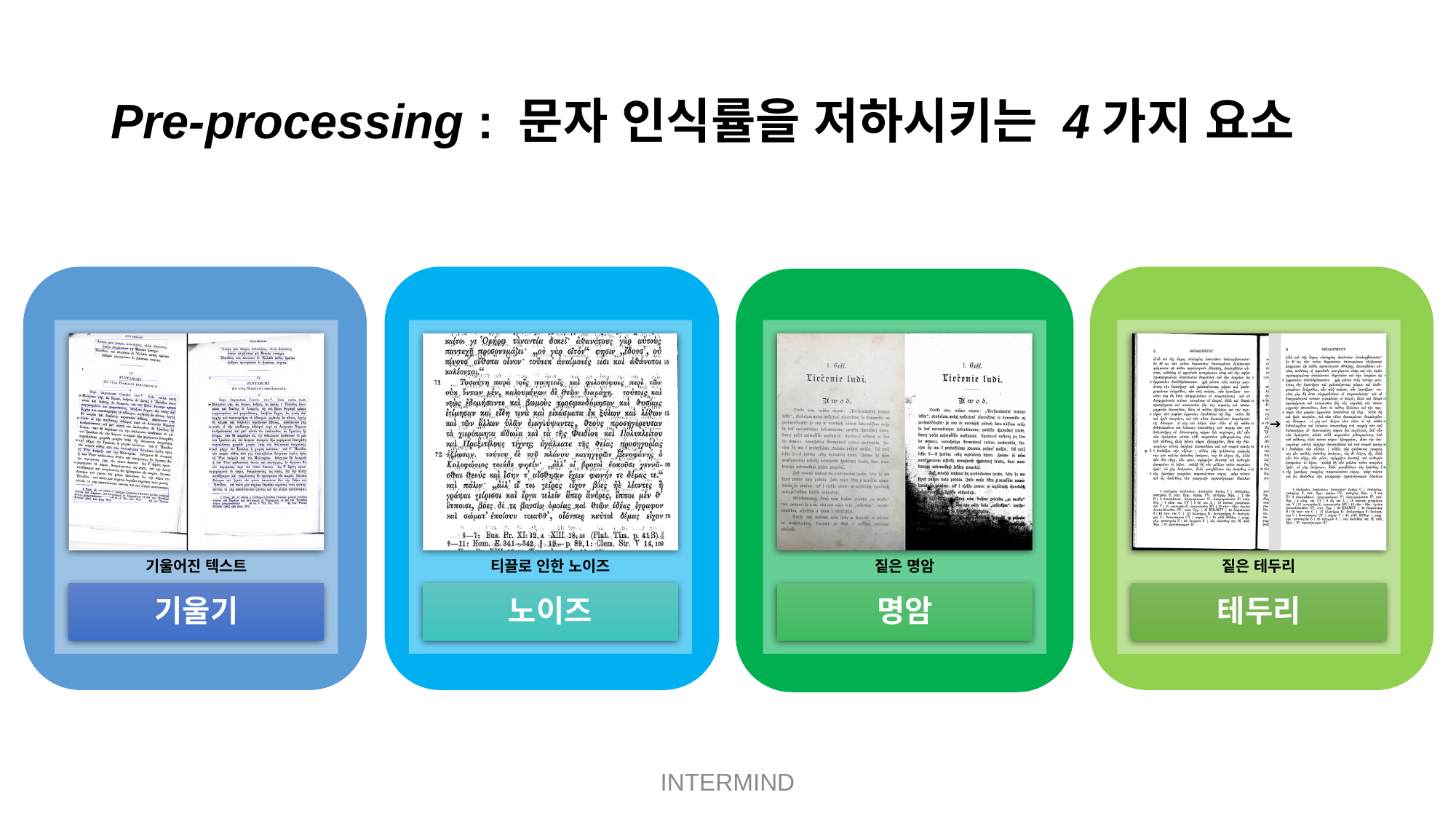

# Pre-processing : 문자 인식률을 저하시키는 4가지 요소
기울기
기울어진 텍스트
노이즈
티끌로 인한 노이즈
명암
짙은 명암
테두리
짙은 테두리

INTERMIND